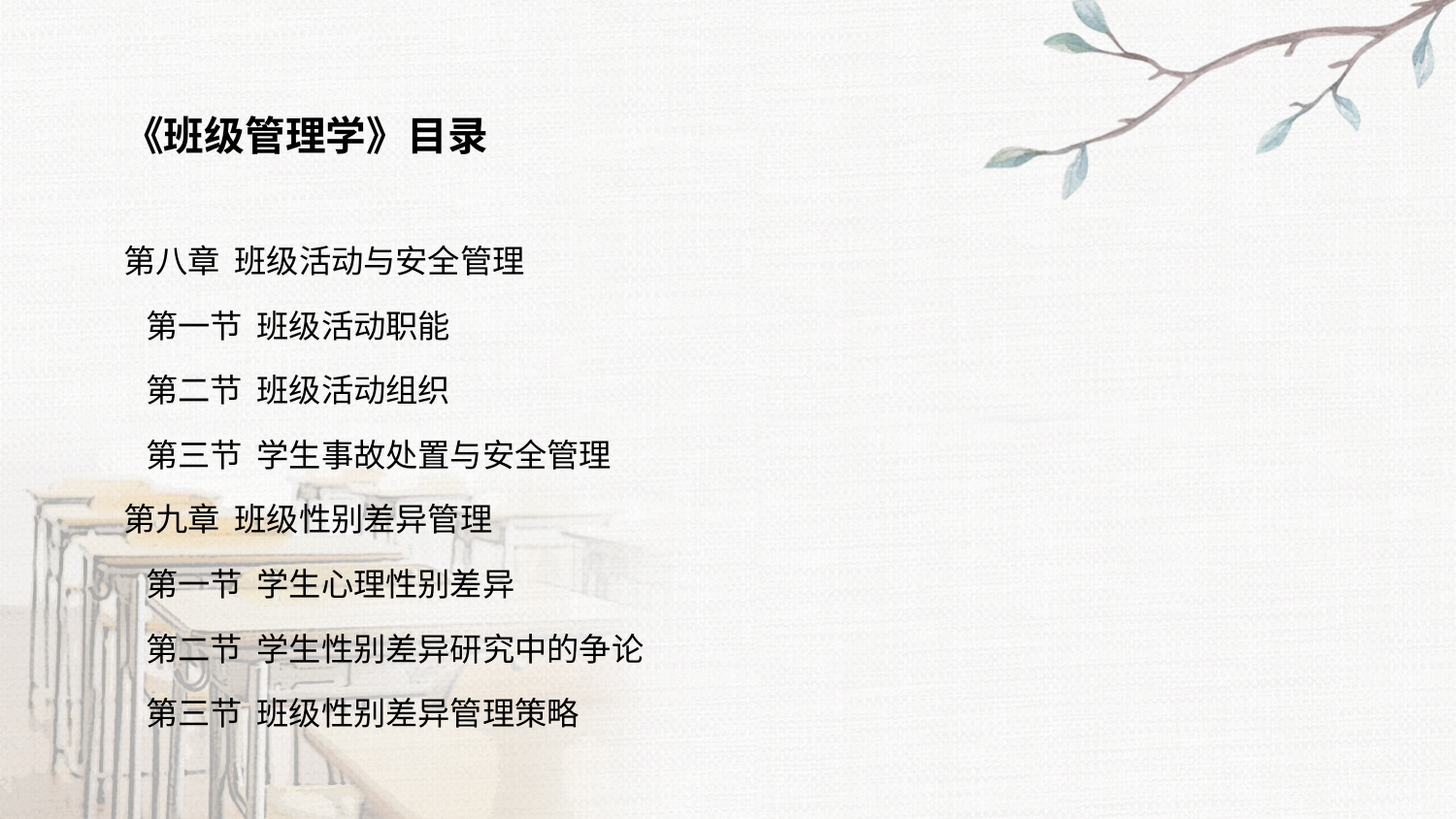

《班级管理学》目录

第八章  班级活动与安全管理
  第一节  班级活动职能
  第二节  班级活动组织
  第三节  学生事故处置与安全管理
第九章  班级性别差异管理
  第一节  学生心理性别差异
  第二节  学生性别差异研究中的争论
  第三节  班级性别差异管理策略